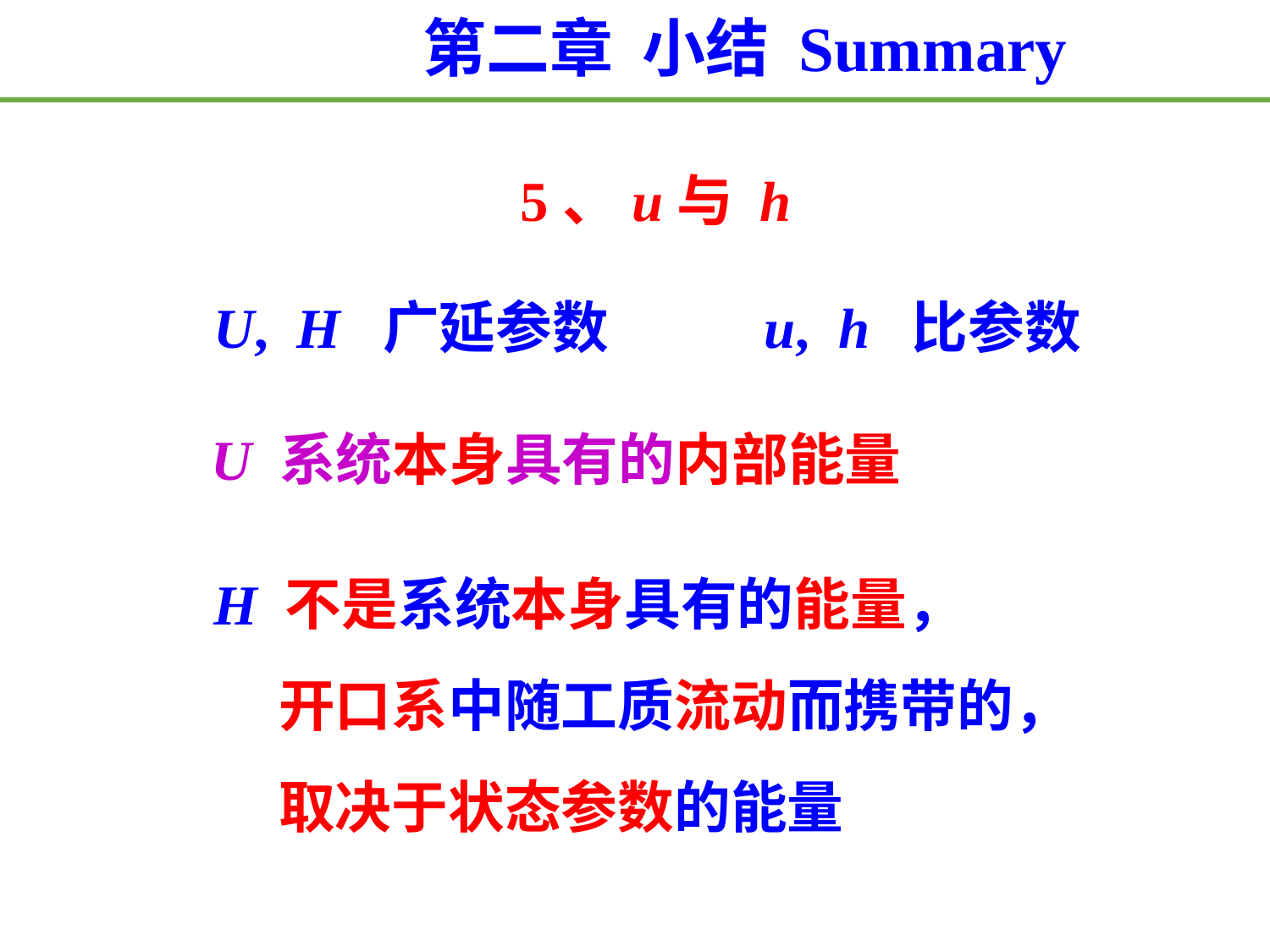

第二章  小结 Summary
5、u与 h
U,  H  广延参数           u,  h  比参数
U 系统本身具有的内部能量
H 不是系统本身具有的能量，
    开口系中随工质流动而携带的，
    取决于状态参数的能量